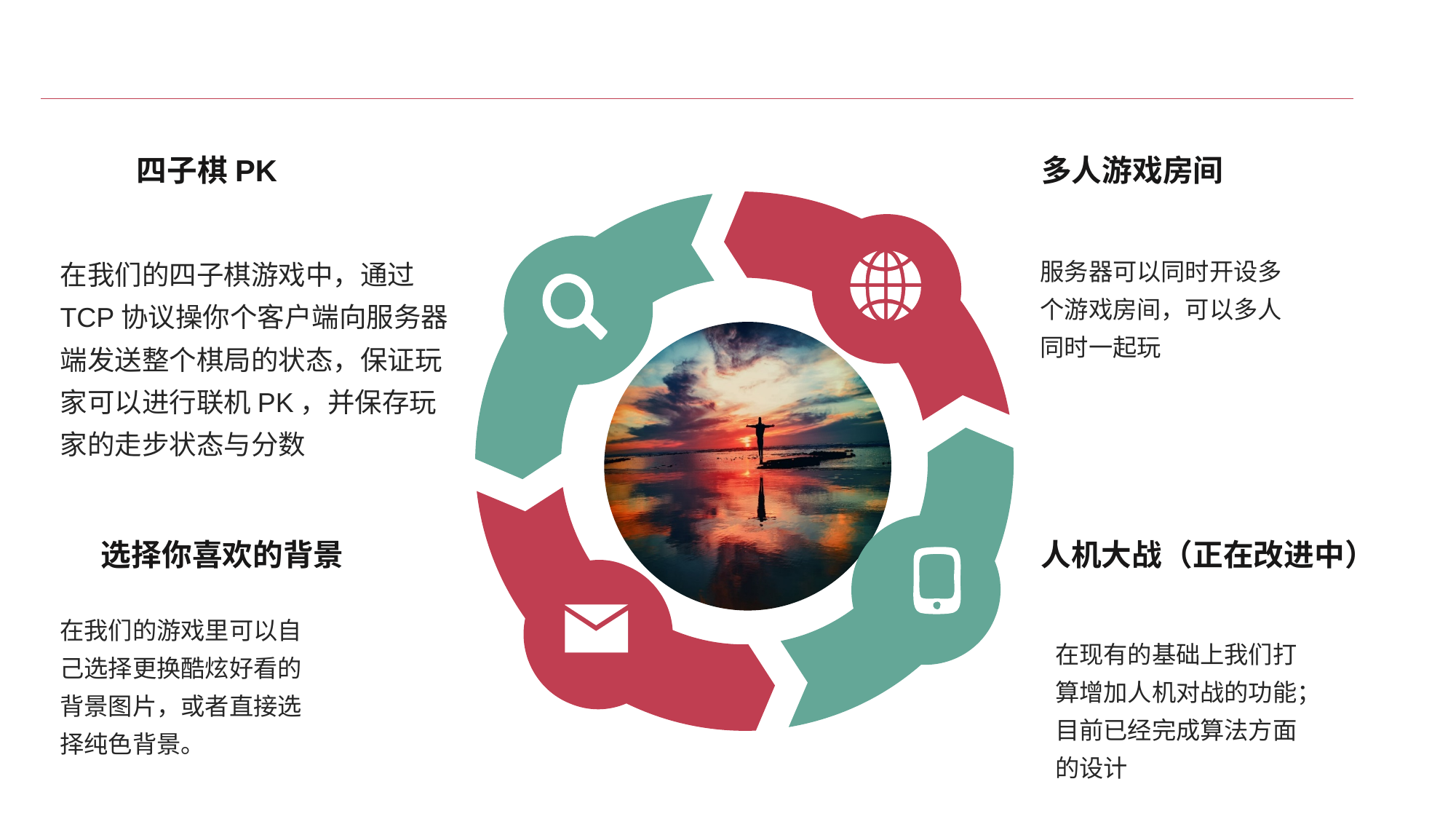

多人游戏房间
四子棋PK

在我们的四子棋游戏中，通过TCP协议操你个客户端向服务器端发送整个棋局的状态，保证玩家可以进行联机PK，并保存玩家的走步状态与分数
服务器可以同时开设多个游戏房间，可以多人同时一起玩
选择你喜欢的背景
人机大战（正在改进中）
在我们的游戏里可以自己选择更换酷炫好看的背景图片，或者直接选择纯色背景。
在现有的基础上我们打算增加人机对战的功能；目前已经完成算法方面的设计